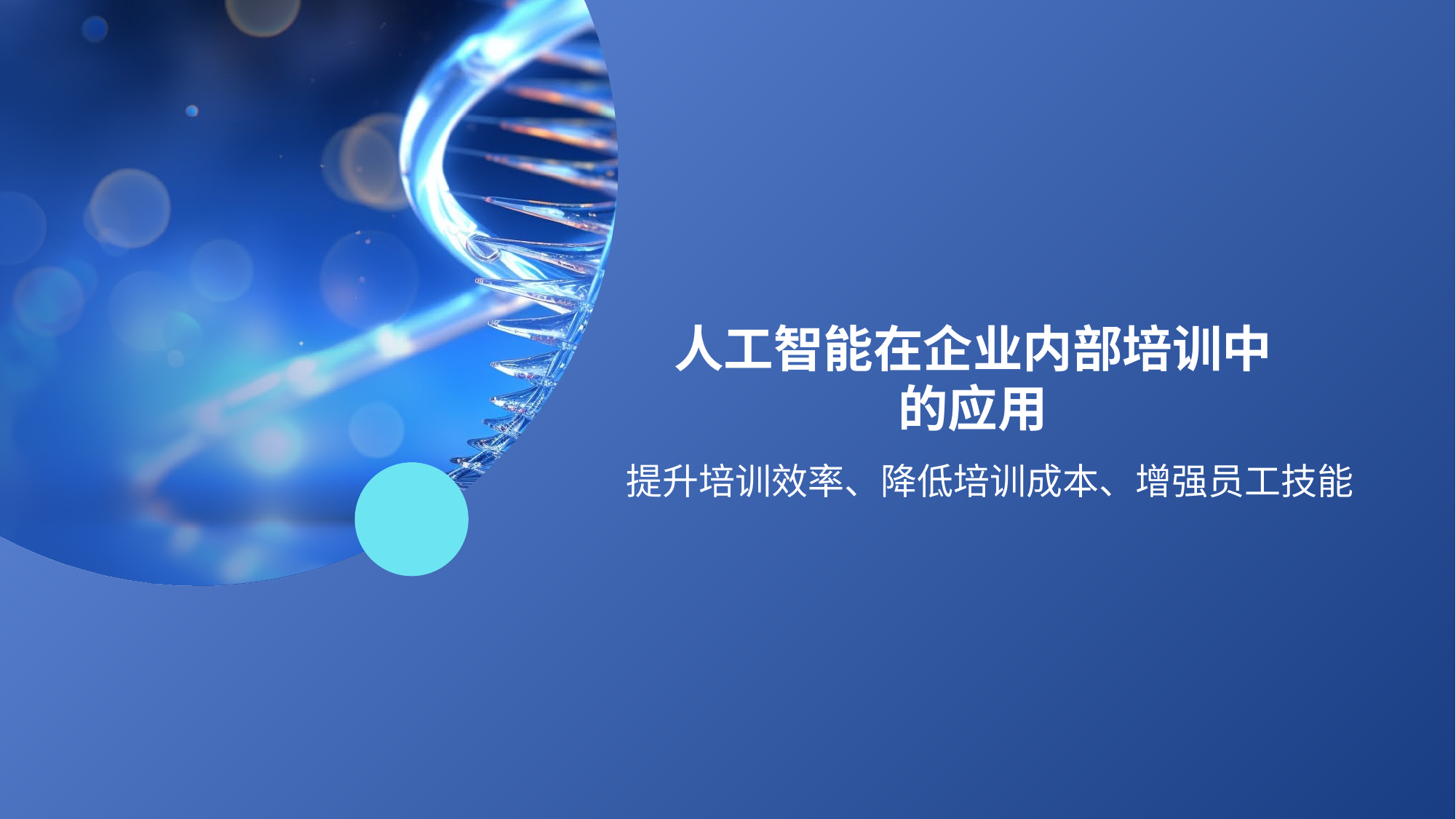

# 人工智能在企业内部培训中的应用
提升培训效率、降低培训成本、增强员工技能